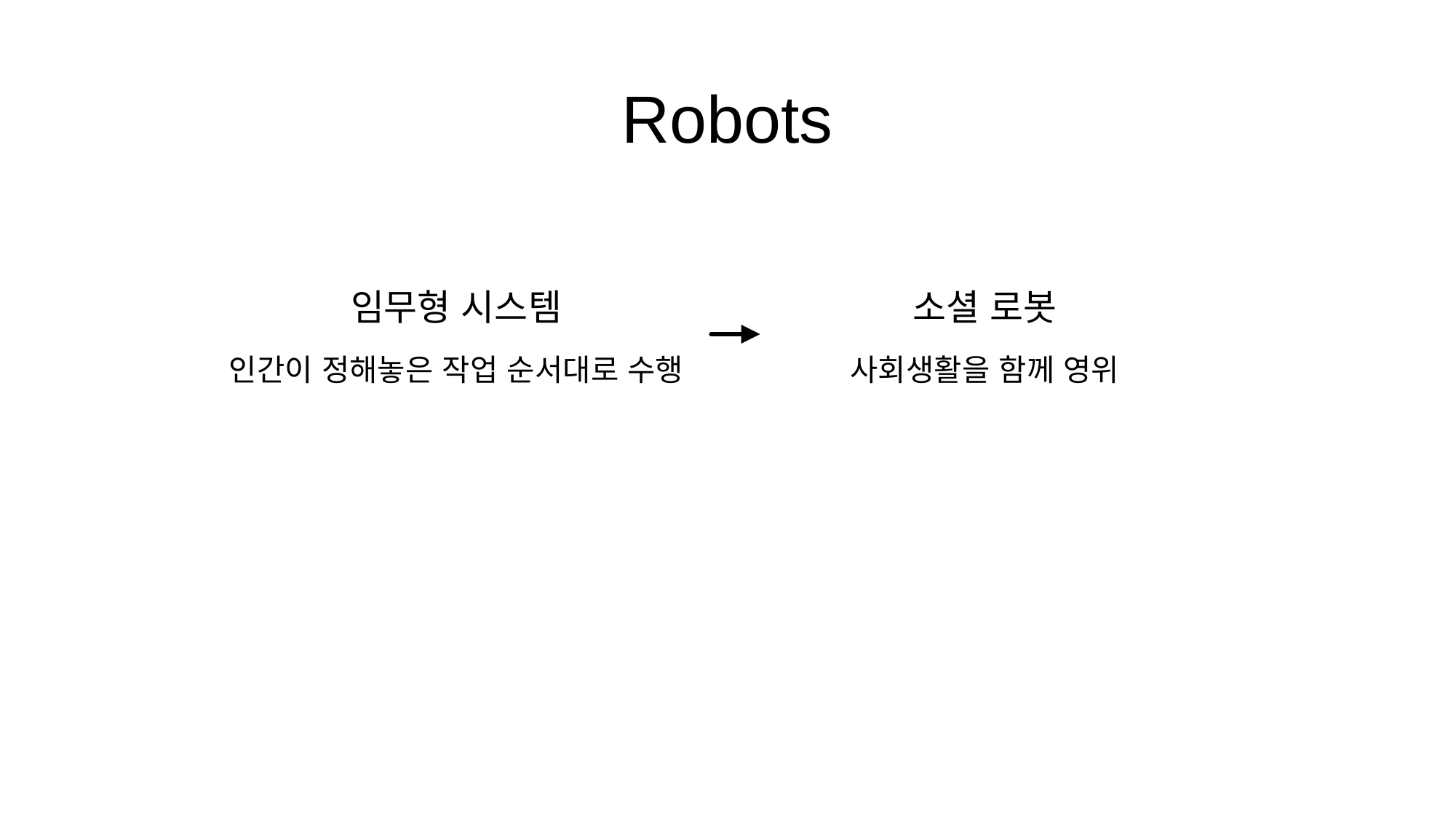

Robots
임무형 시스템
소셜 로봇
인간이 정해놓은 작업 순서대로 수행
사회생활을 함께 영위